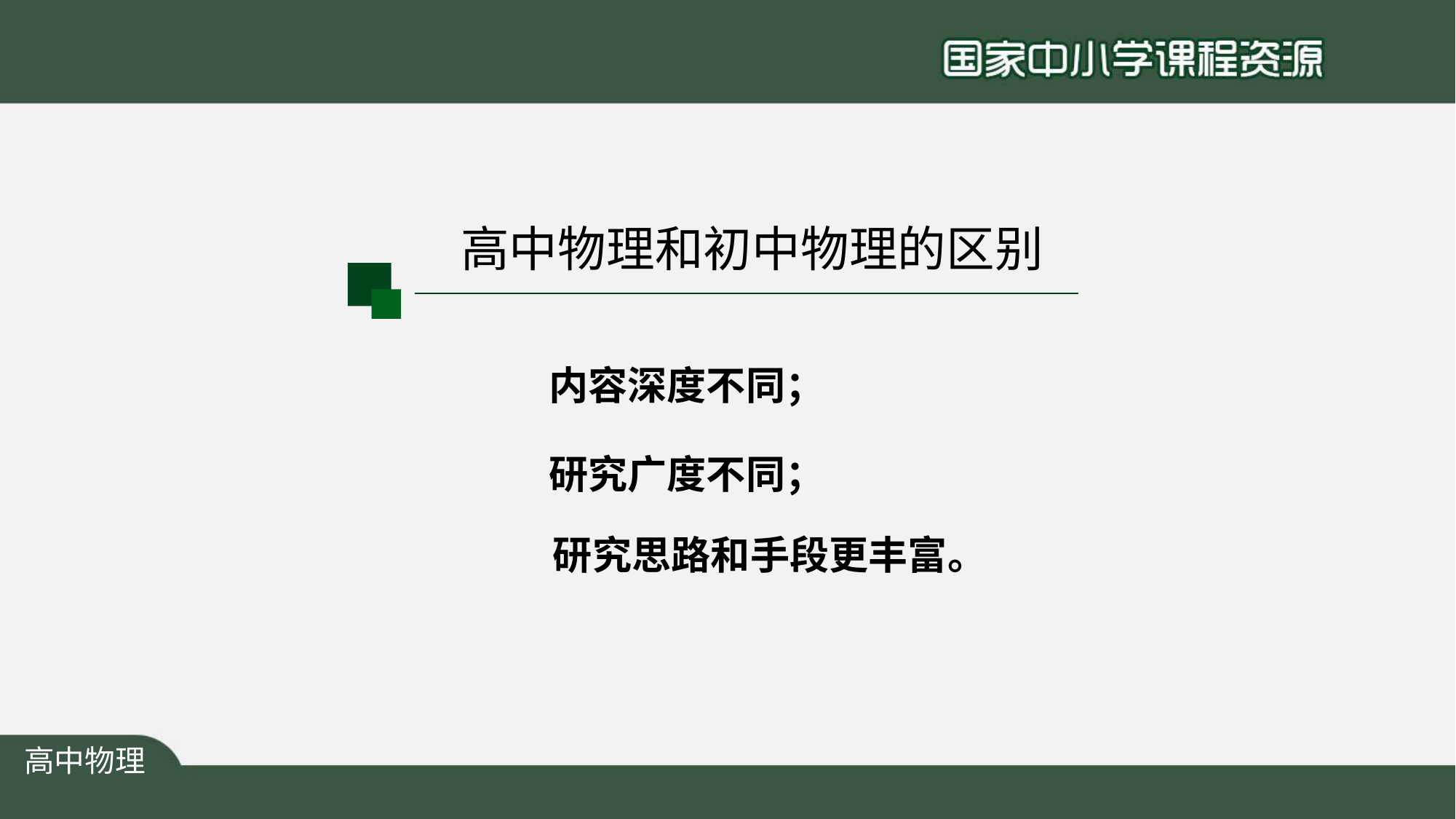

# 高中物理和初中物理的区别

内容深度不同；
研究广度不同；
研究思路和手段更丰富。
高中物理